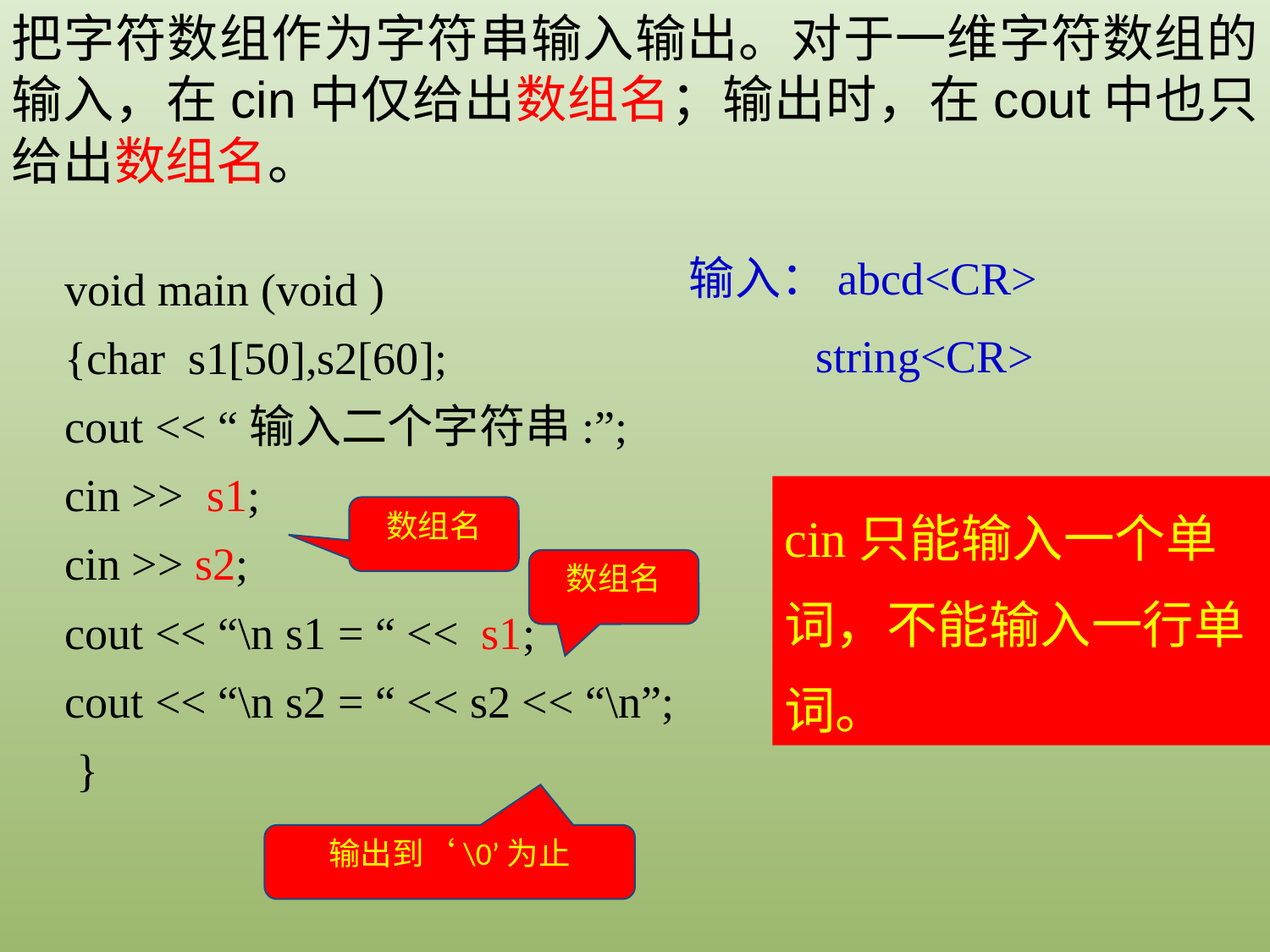

把字符数组作为字符串输入输出。对于一维字符数组的输入，在cin中仅给出数组名；输出时，在cout中也只给出数组名。
输入：abcd<CR>
	string<CR>
void main (void )
{char  s1[50],s2[60];
cout << “输入二个字符串:”;
cin >>  s1;
cin >> s2;
cout << “\n s1 = “ <<  s1;
cout << “\n s2 = “ << s2 << “\n”;
 }
cin只能输入一个单词，不能输入一行单词。
数组名
数组名
输出到‘\0’为止
349